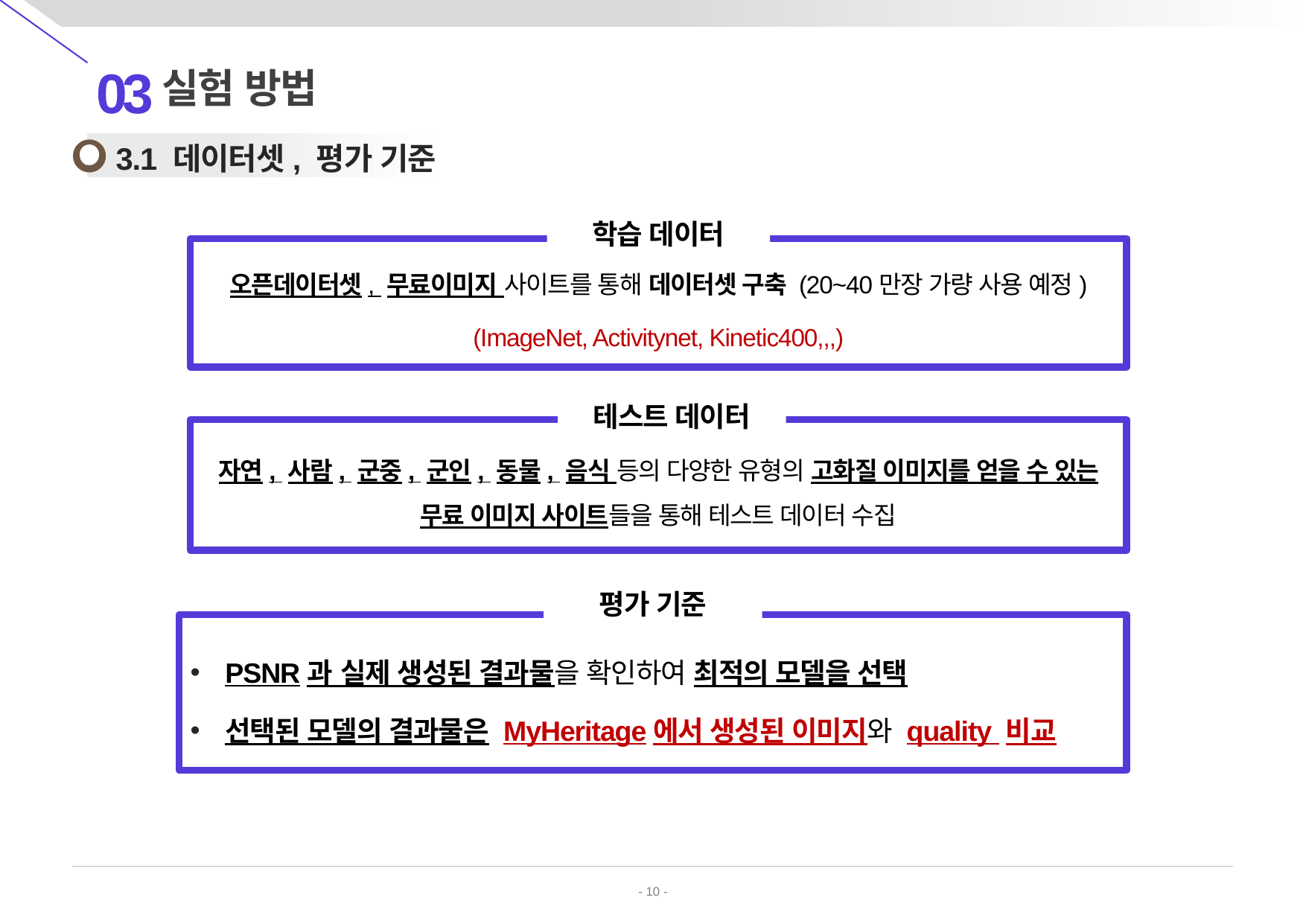

03
실험 방법

3.1 데이터셋, 평가 기준

학습 데이터
오픈데이터셋, 무료이미지 사이트를 통해 데이터셋 구축 (20~40만장 가량 사용 예정)
(ImageNet, Activitynet, Kinetic400,,,)
테스트 데이터
자연, 사람, 군중, 군인, 동물, 음식 등의 다양한 유형의 고화질 이미지를 얻을 수 있는 무료 이미지 사이트들을 통해 테스트 데이터 수집
평가 기준
PSNR과 실제 생성된 결과물을 확인하여 최적의 모델을 선택
선택된 모델의 결과물은 MyHeritage에서 생성된 이미지와 quality 비교